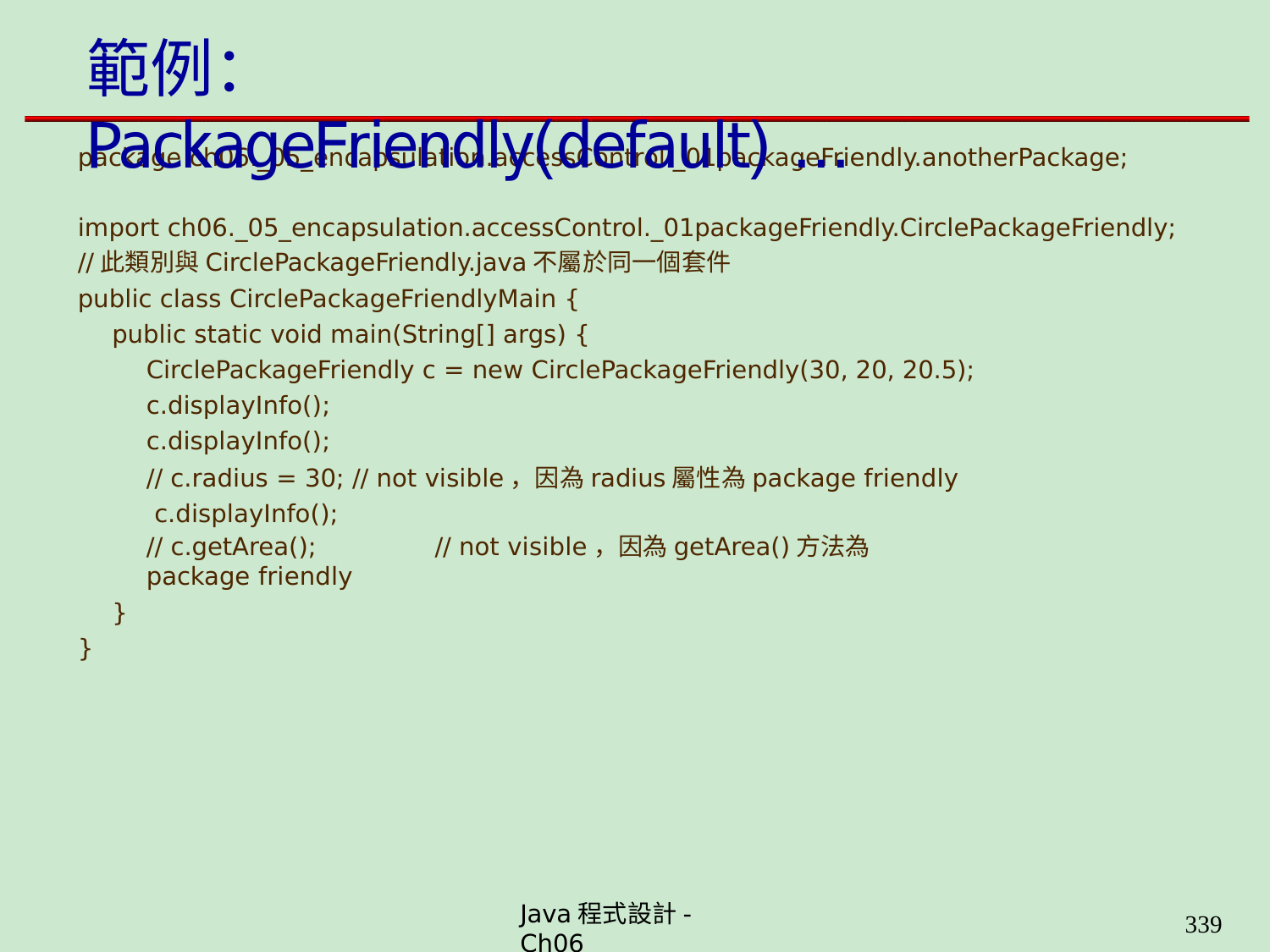

# 範例：PackageFriendly(default) ...
package ch06._05_encapsulation.accessControl._01packageFriendly.anotherPackage;

import ch06._05_encapsulation.accessControl._01packageFriendly.CirclePackageFriendly;
//此類別與CirclePackageFriendly.java不屬於同一個套件
public class CirclePackageFriendlyMain {
public static void main(String[] args) {
CirclePackageFriendly c = new CirclePackageFriendly(30, 20, 20.5);  c.displayInfo();
c.displayInfo();
// c.radius = 30; // not visible，因為radius屬性為package friendly  c.displayInfo();
// c.getArea();	// not visible，因為getArea()方法為package friendly
}
}
Java程式設計-Ch06
339